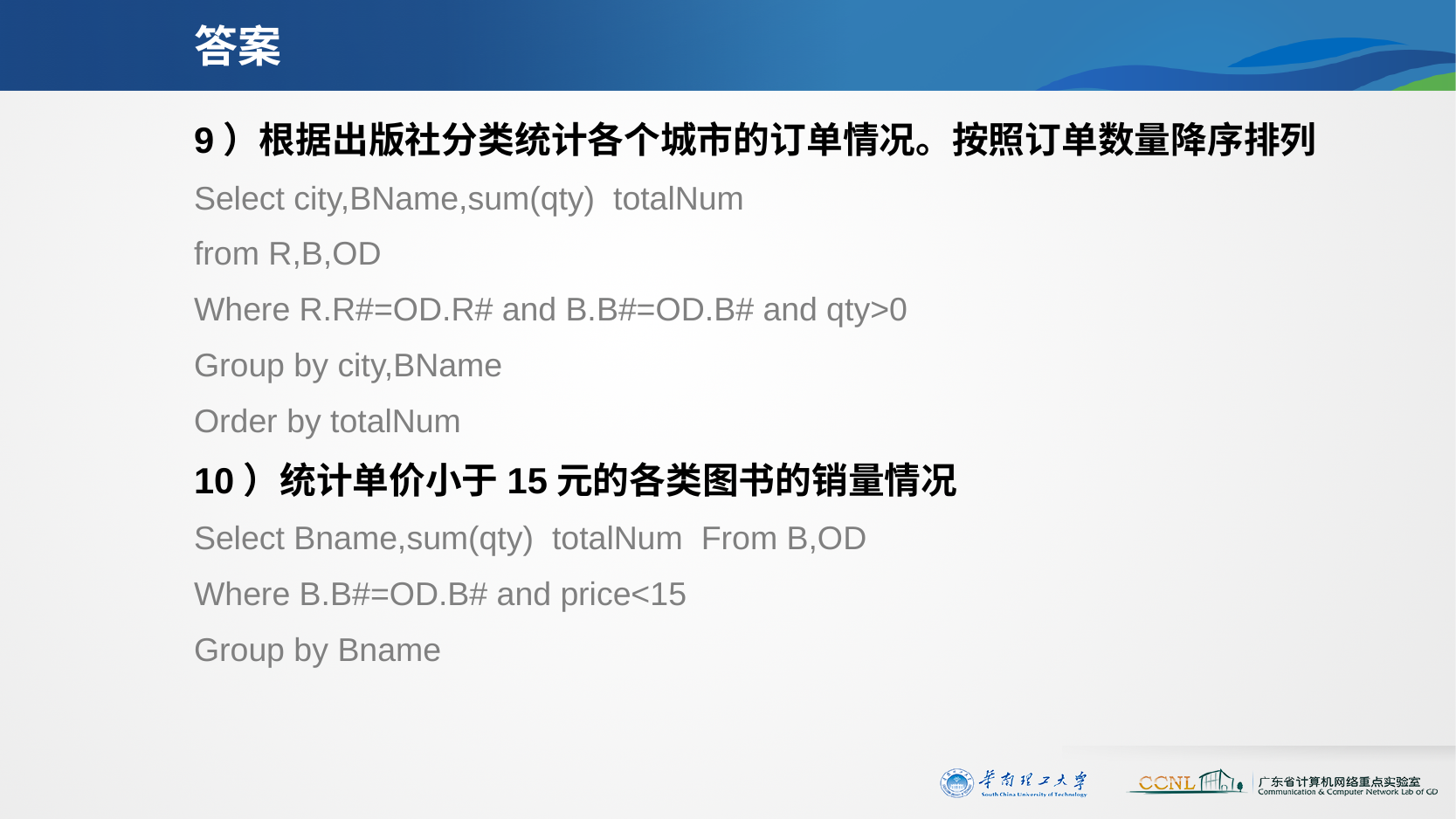

# 答案
9）根据出版社分类统计各个城市的订单情况。按照订单数量降序排列
Select city,BName,sum(qty)  totalNum
from R,B,OD
Where R.R#=OD.R# and B.B#=OD.B# and qty>0
Group by city,BName
Order by totalNum
10）统计单价小于15元的各类图书的销量情况
Select Bname,sum(qty)  totalNum  From B,OD
Where B.B#=OD.B# and price<15
Group by Bname